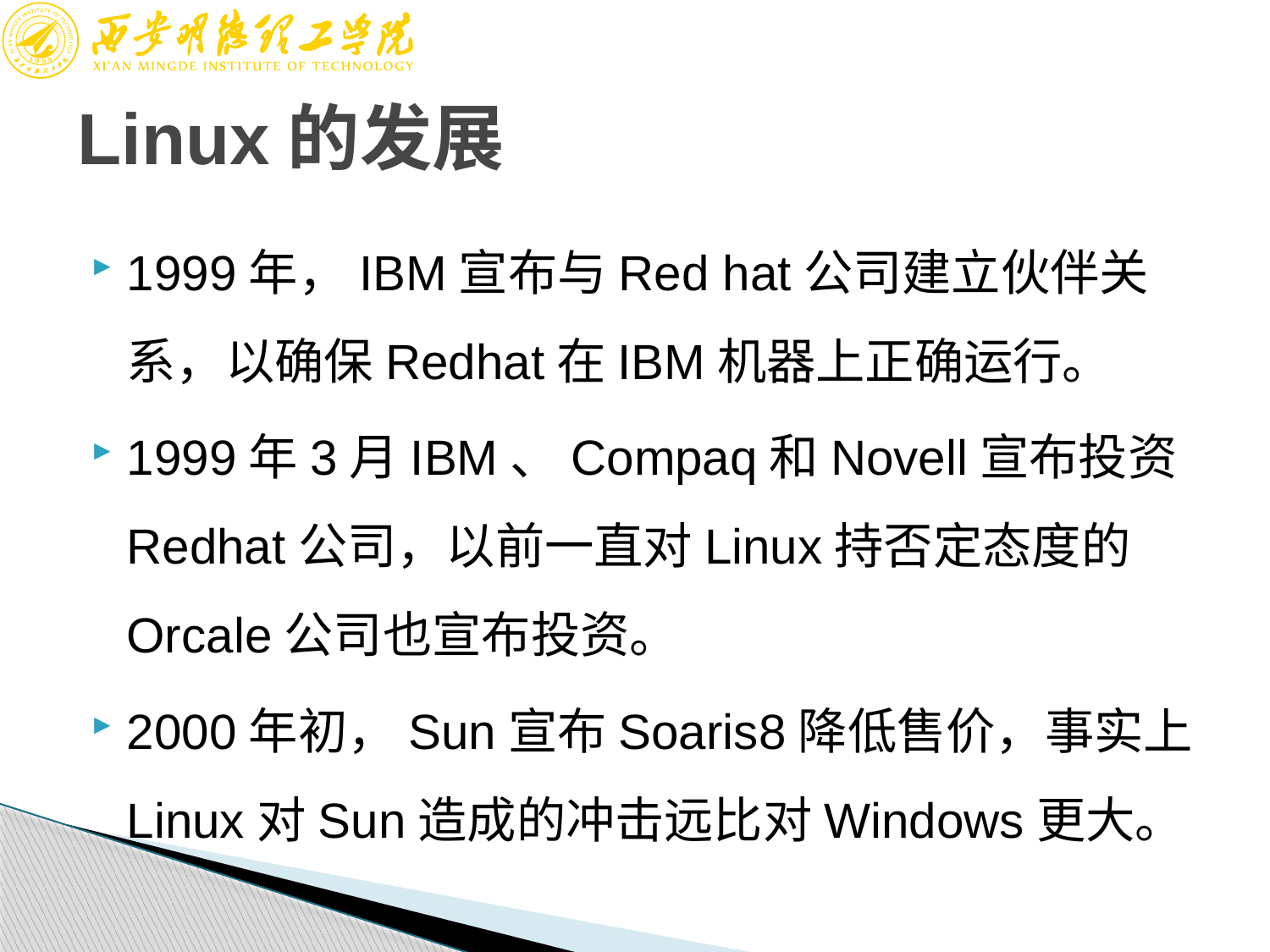

# Linux的发展
1999年，IBM宣布与Red hat公司建立伙伴关系，以确保Redhat在IBM机器上正确运行。
1999年3月IBM、Compaq和Novell宣布投资Redhat公司，以前一直对Linux持否定态度的Orcale公司也宣布投资。
2000年初，Sun宣布Soaris8降低售价，事实上Linux对Sun造成的冲击远比对Windows更大。